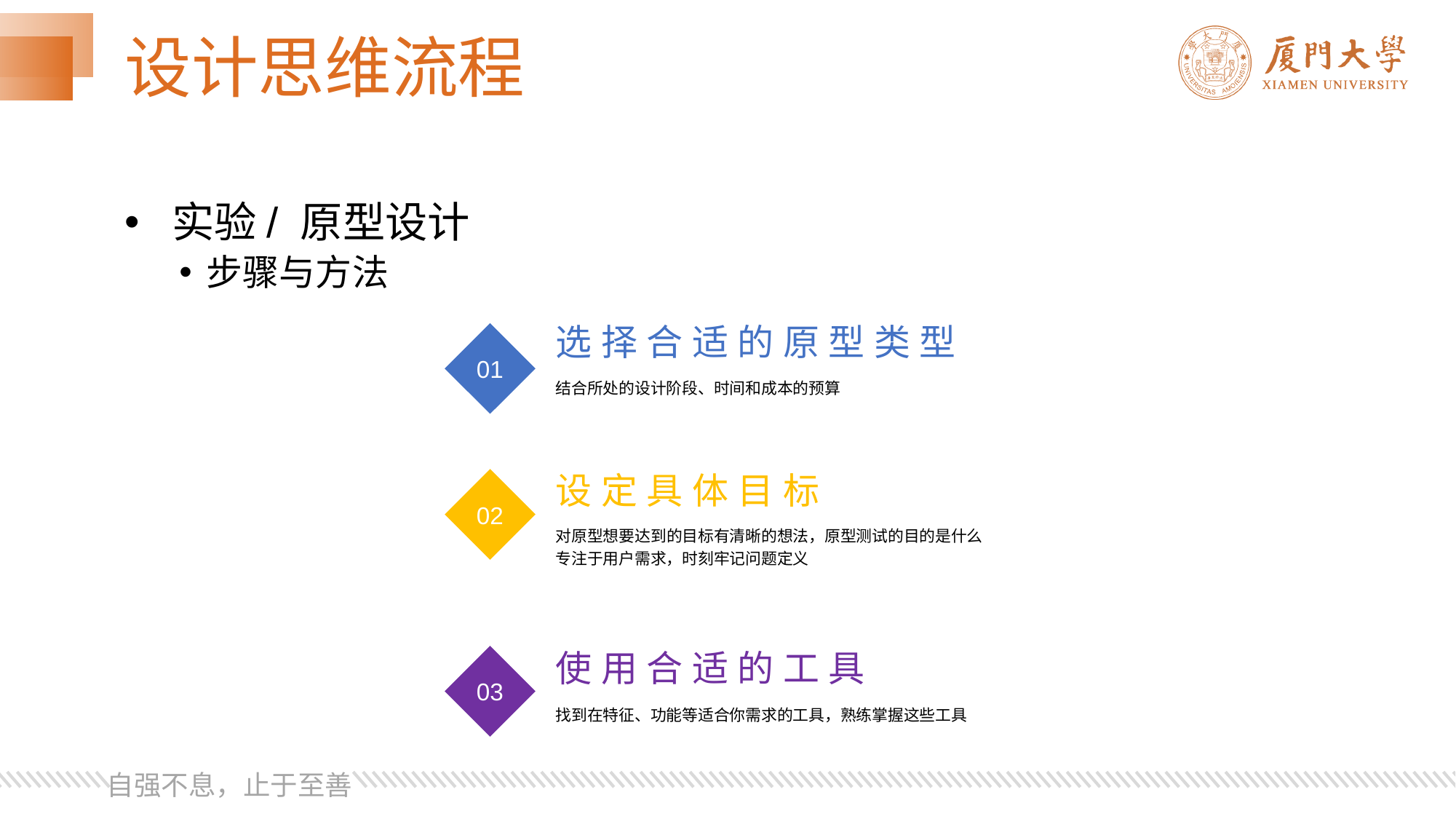

# 设计思维流程
 实验/ 原型设计
步骤与方法

选择合适的原型类型
结合所处的设计阶段、时间和成本的预算
01
设定具体目标
对原型想要达到的目标有清晰的想法，原型测试的目的是什么
专注于用户需求，时刻牢记问题定义

02
使用合适的工具
找到在特征、功能等适合你需求的工具，熟练掌握这些工具
03